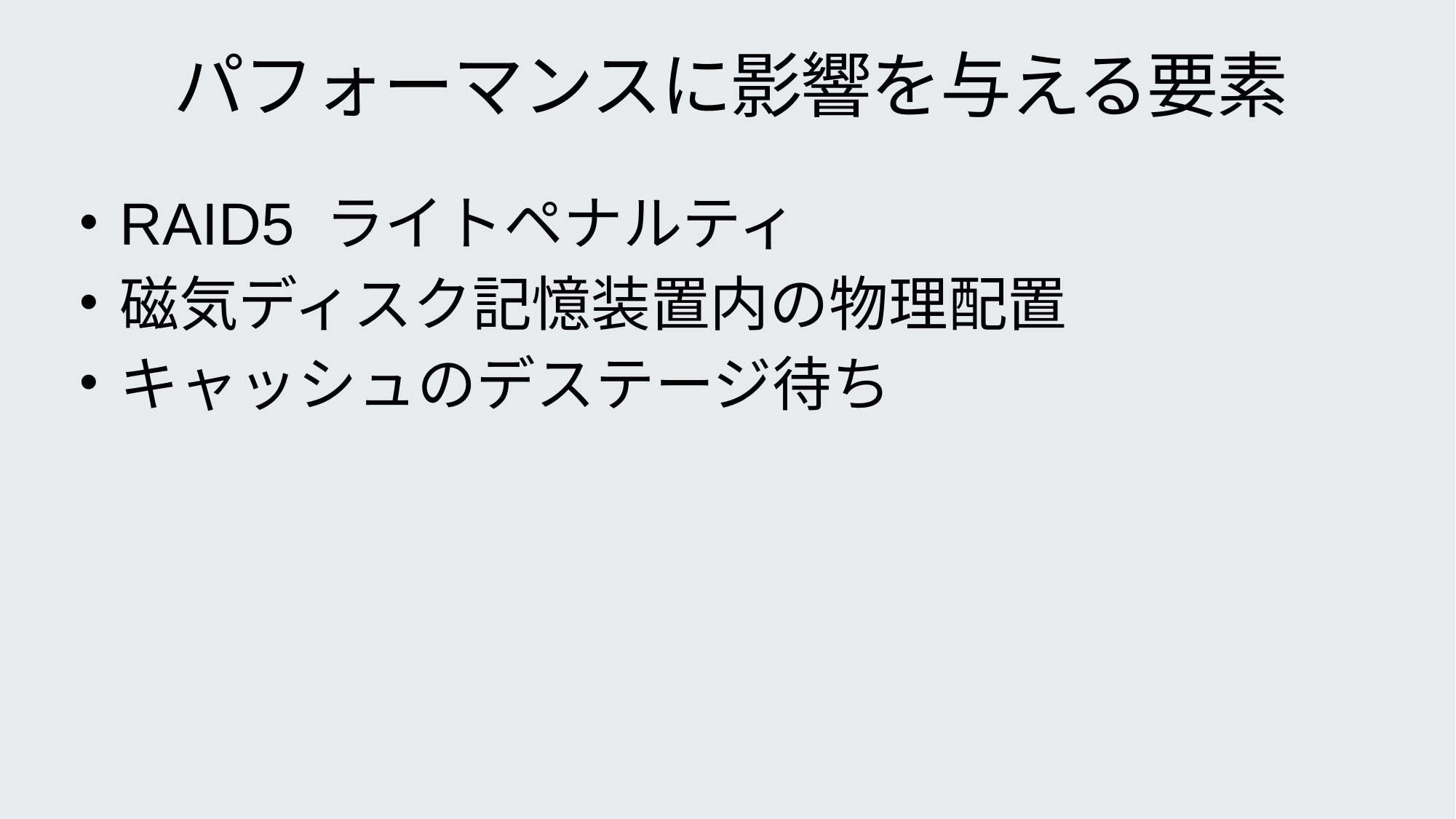

# パフォーマンスに影響を与える要素
RAID5 ライトペナルティ
磁気ディスク記憶装置内の物理配置
キャッシュのデステージ待ち